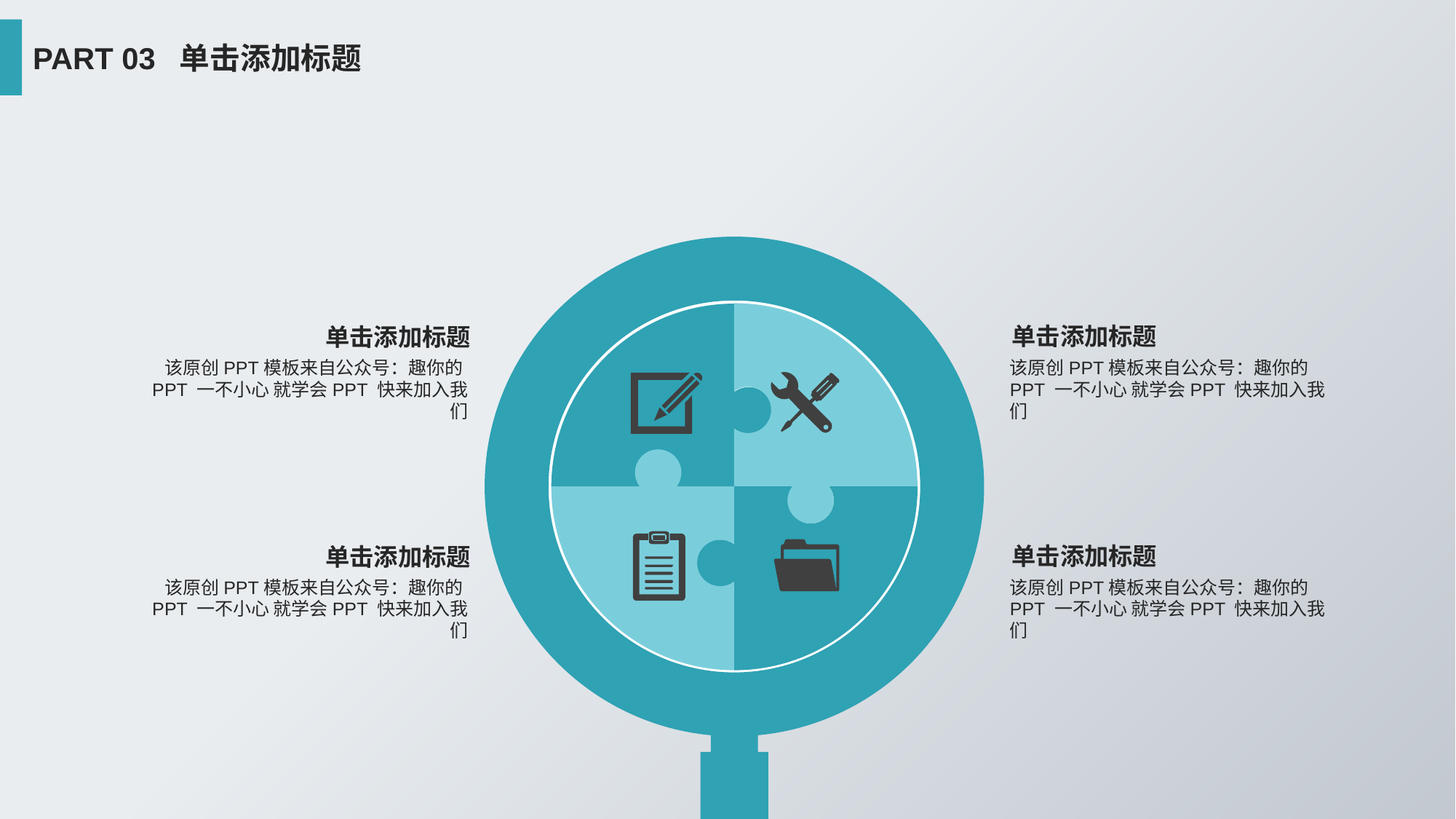

PART 03  单击添加标题

单击添加标题
单击添加标题

该原创PPT模板来自公众号：趣你的PPT 一不小心 就学会PPT 快来加入我们
该原创PPT模板来自公众号：趣你的PPT 一不小心 就学会PPT 快来加入我们

单击添加标题
单击添加标题

该原创PPT模板来自公众号：趣你的PPT 一不小心 就学会PPT 快来加入我们
该原创PPT模板来自公众号：趣你的PPT 一不小心 就学会PPT 快来加入我们